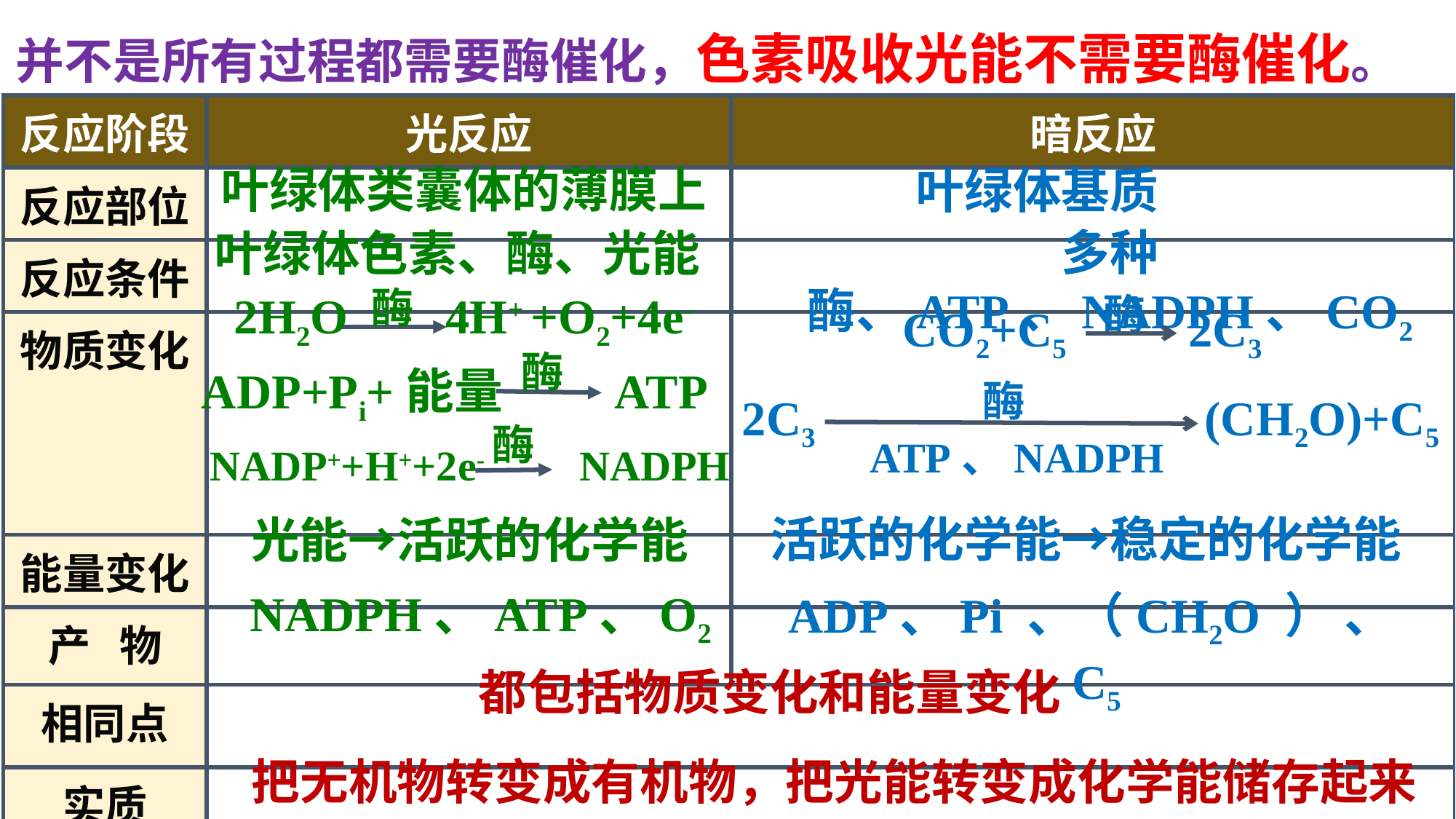

并不是所有过程都需要酶催化，色素吸收光能不需要酶催化。
| 反应阶段 | 光反应 | 暗反应 |
| --- | --- | --- |
| 反应部位 |  |  |
| 反应条件 |  |  |
| 物质变化 |  |  |
| 能量变化 |  |  |
| 产 物 |  |  |
| 相同点 |  |  |
| 实质 |  |  |
叶绿体类囊体的薄膜上
叶绿体基质
多种酶、ATP、NADPH、CO2
叶绿体色素、酶、光能
酶
2H2O        4H+ +O2+4e-

酶
CO2+C5          2C3
酶
ADP+Pi+能量         ATP

酶
2C3                                (CH2O)+C5
ATP、NADPH
酶
NADP++H++2e-         NADPH

活跃的化学能→稳定的化学能
光能→活跃的化学能
NADPH、ATP、O2
ADP、Pi 、（CH2O ） 、C5
都包括物质变化和能量变化
把无机物转变成有机物，把光能转变成化学能储存起来